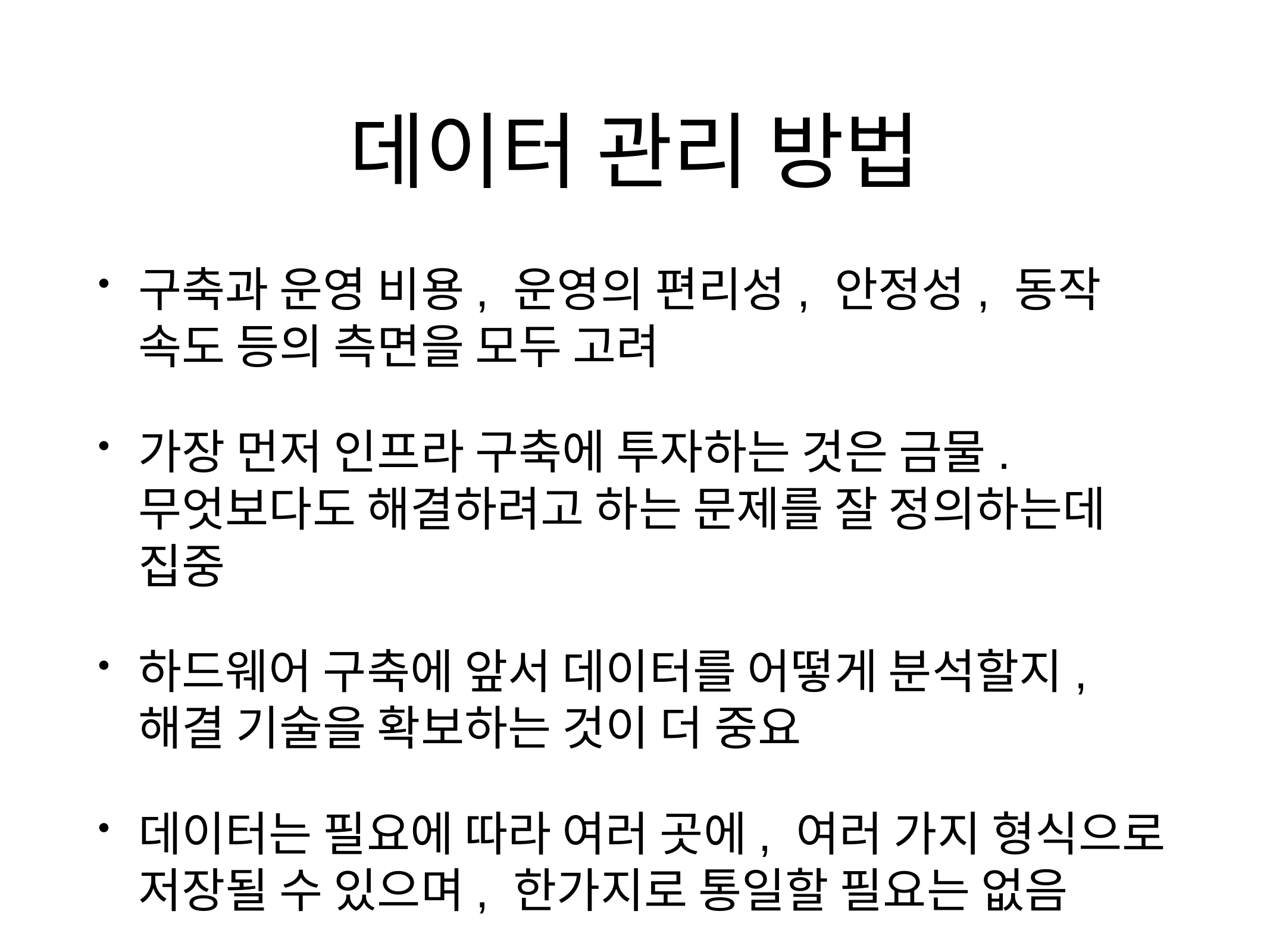

# 데이터 관리 방법
구축과 운영 비용, 운영의 편리성, 안정성, 동작 속도 등의 측면을 모두 고려
가장 먼저 인프라 구축에 투자하는 것은 금물. 무엇보다도 해결하려고 하는 문제를 잘 정의하는데 집중
하드웨어 구축에 앞서 데이터를 어떻게 분석할지, 해결 기술을 확보하는 것이 더 중요
데이터는 필요에 따라 여러 곳에, 여러 가지 형식으로 저장될 수 있으며, 한가지로 통일할 필요는 없음
101